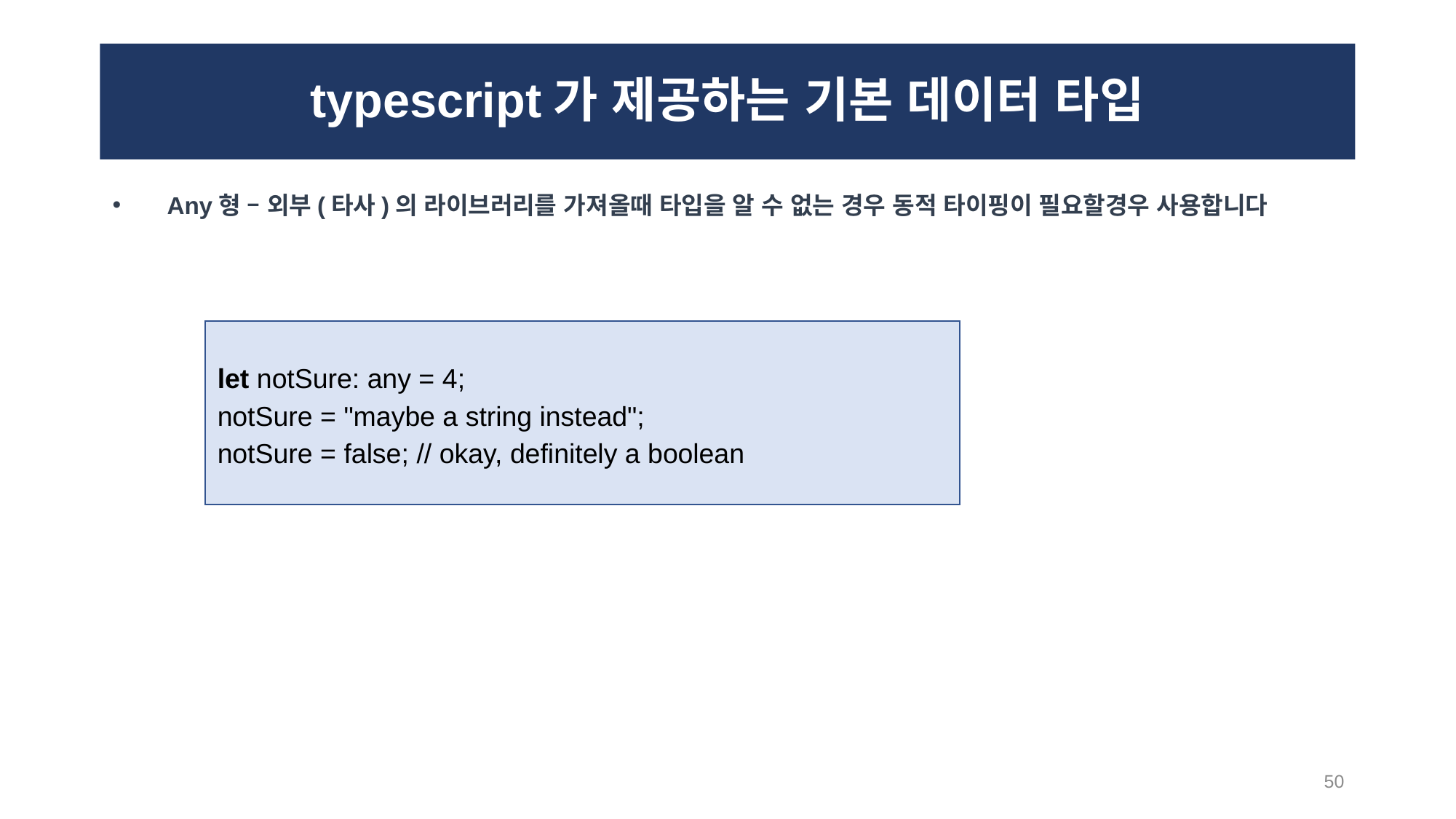

# typescript가 제공하는 기본 데이터 타입
Any형 – 외부(타사)의 라이브러리를 가져올때 타입을 알 수 없는 경우 동적 타이핑이 필요할경우 사용합니다

let notSure: any = 4;
notSure = "maybe a string instead";
notSure = false; // okay, definitely a boolean
50